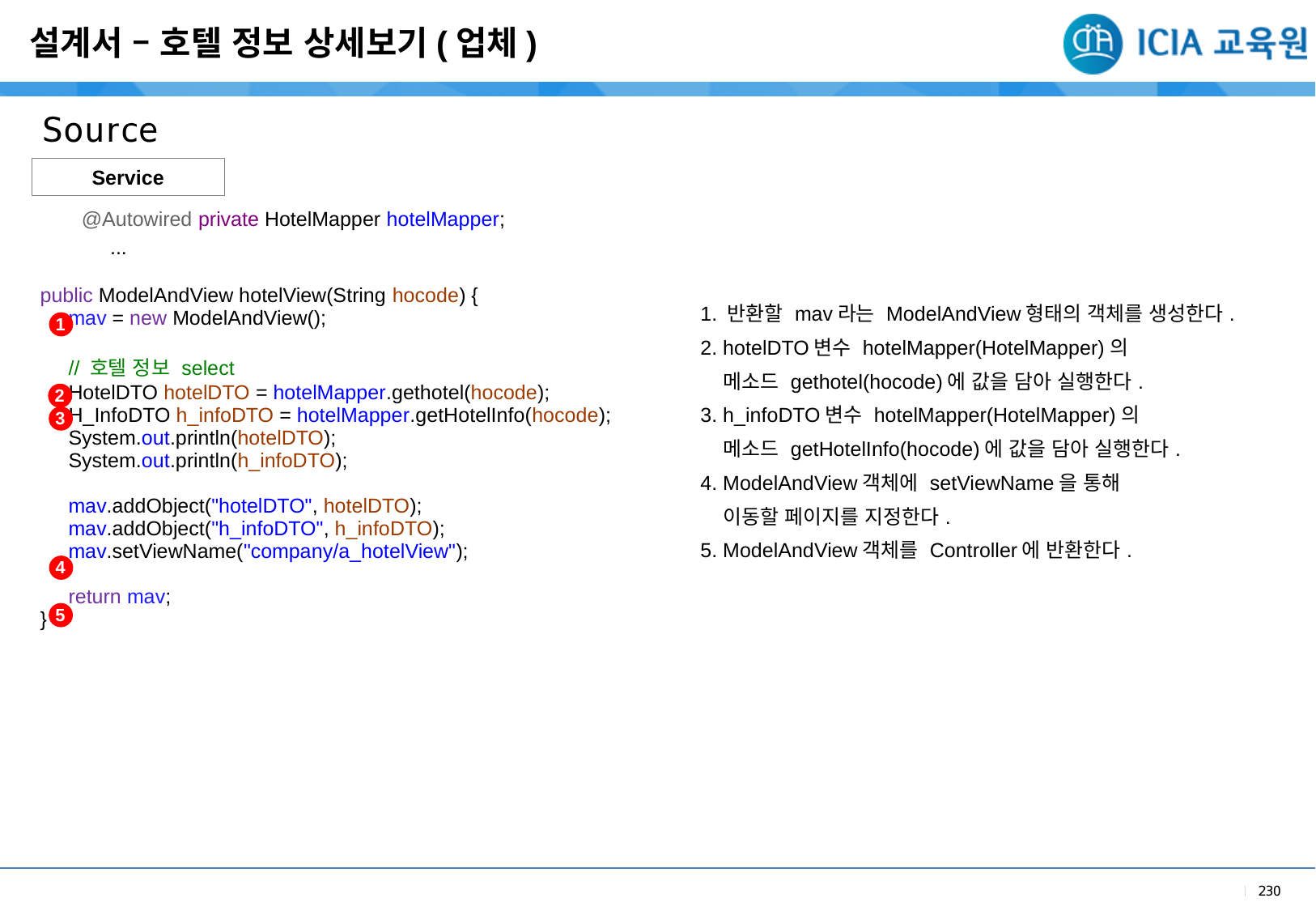

설계서 – 호텔 정보 상세보기(업체)
Source
Service
@Autowired private HotelMapper hotelMapper;
     ...

|  |
| --- |
| 1. 반환할 mav라는 ModelAndView형태의 객체를 생성한다. 2. hotelDTO변수 hotelMapper(HotelMapper)의 메소드 gethotel(hocode)에 값을 담아 실행한다. 3. h\_infoDTO변수 hotelMapper(HotelMapper)의 메소드 getHotelInfo(hocode)에 값을 담아 실행한다. 4. ModelAndView객체에 setViewName을 통해 이동할 페이지를 지정한다. 5. ModelAndView객체를 Controller에 반환한다. |
|  |
| --- |
| public ModelAndView hotelView(String hocode) { mav = new ModelAndView(); // 호텔 정보 select HotelDTO hotelDTO = hotelMapper.gethotel(hocode); H\_InfoDTO h\_infoDTO = hotelMapper.getHotelInfo(hocode); System.out.println(hotelDTO); System.out.println(h\_infoDTO); mav.addObject("hotelDTO", hotelDTO); mav.addObject("h\_infoDTO", h\_infoDTO); mav.setViewName("company/a\_hotelView"); return mav; } |
|  |
1

2

3

4

5